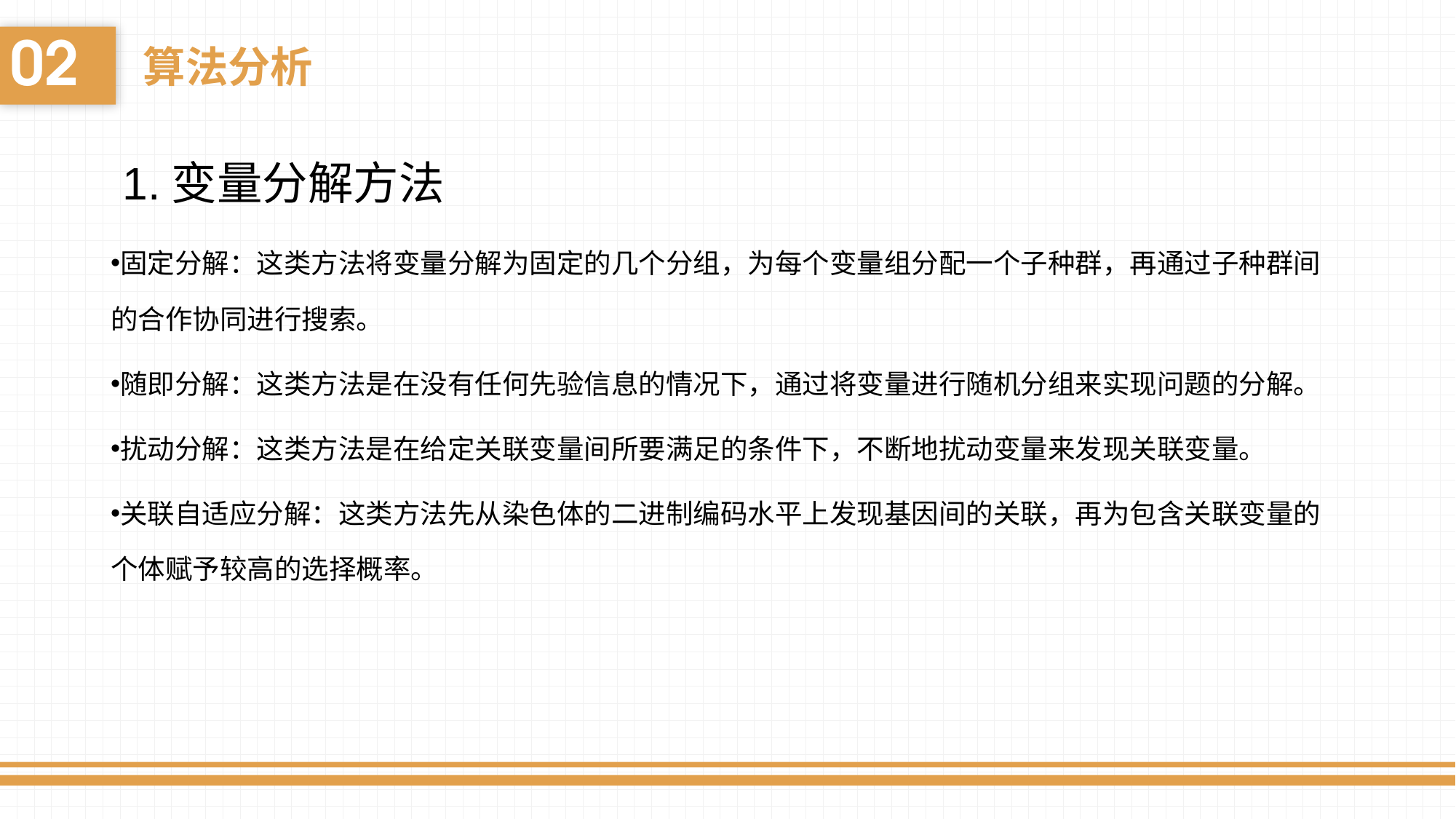

02
算法分析
1.变量分解方法
固定分解：这类方法将变量分解为固定的几个分组，为每个变量组分配一个子种群，再通过子种群间的合作协同进行搜索。
随即分解：这类方法是在没有任何先验信息的情况下，通过将变量进行随机分组来实现问题的分解。
扰动分解：这类方法是在给定关联变量间所要满足的条件下，不断地扰动变量来发现关联变量。
关联自适应分解：这类方法先从染色体的二进制编码水平上发现基因间的关联，再为包含关联变量的个体赋予较高的选择概率。